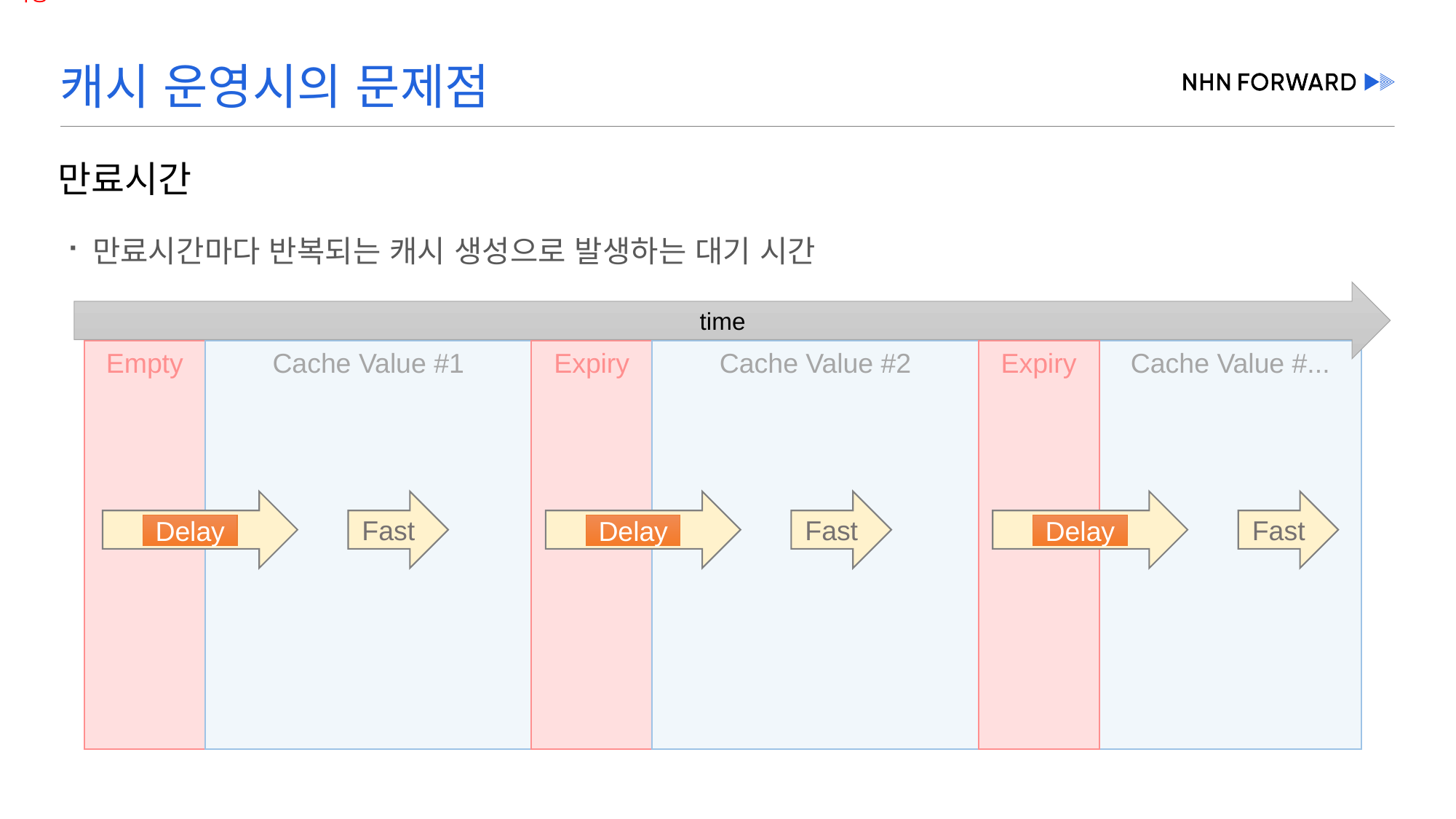

# 캐시 운영시의 문제점
만료시간
만료시간마다 반복되는 캐시 생성으로 발생하는 대기 시간
time
Empty
Cache Value #1
Expiry
Cache Value #2
Expiry
Cache Value #...

Delay
Fast

Delay
Fast

Delay
Fast